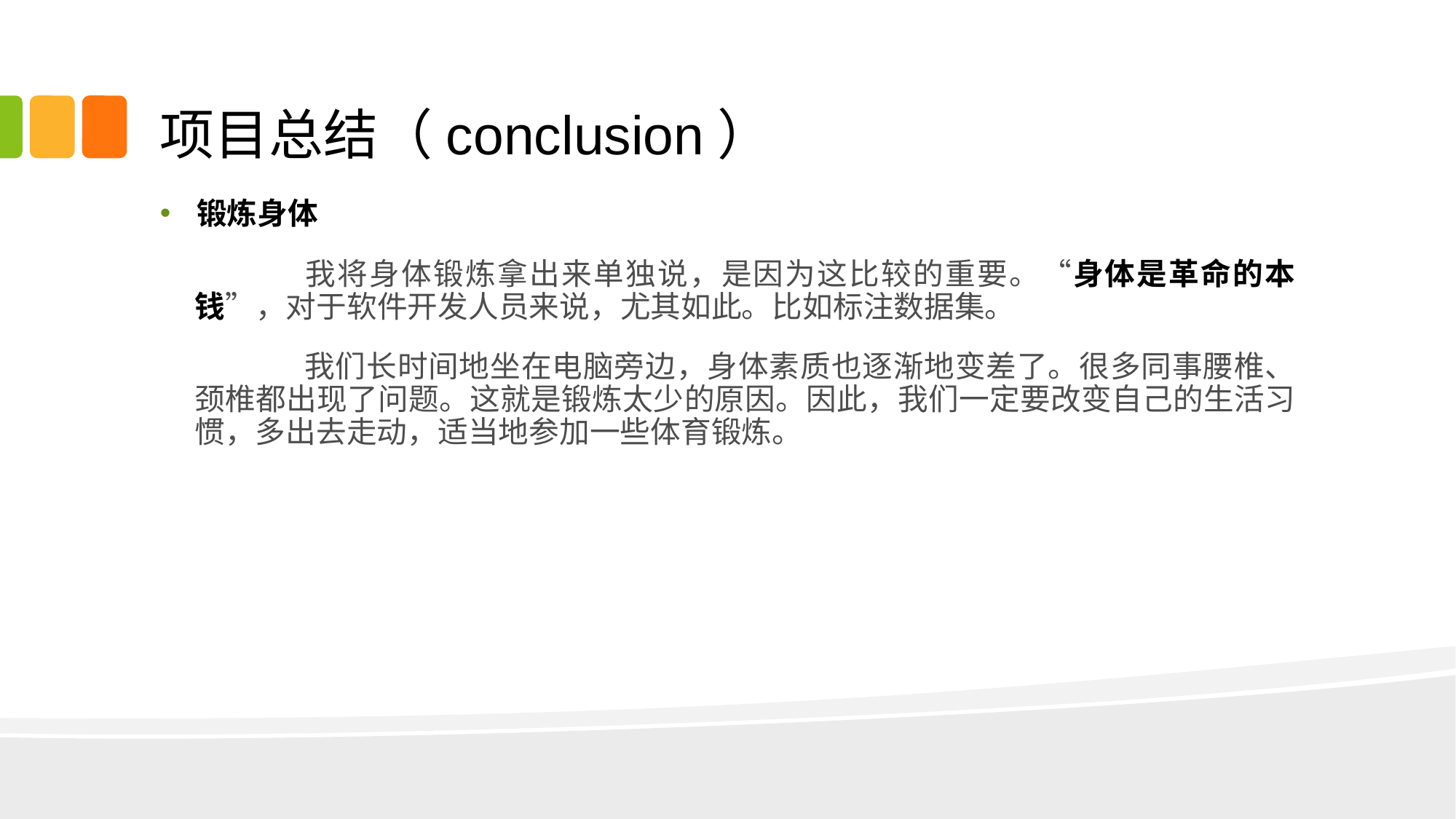

# 项目总结（conclusion）
锻炼身体
	我将身体锻炼拿出来单独说，是因为这比较的重要。“身体是革命的本钱”，对于软件开发人员来说，尤其如此。比如标注数据集。
	我们长时间地坐在电脑旁边，身体素质也逐渐地变差了。很多同事腰椎、颈椎都出现了问题。这就是锻炼太少的原因。因此，我们一定要改变自己的生活习惯，多出去走动，适当地参加一些体育锻炼。